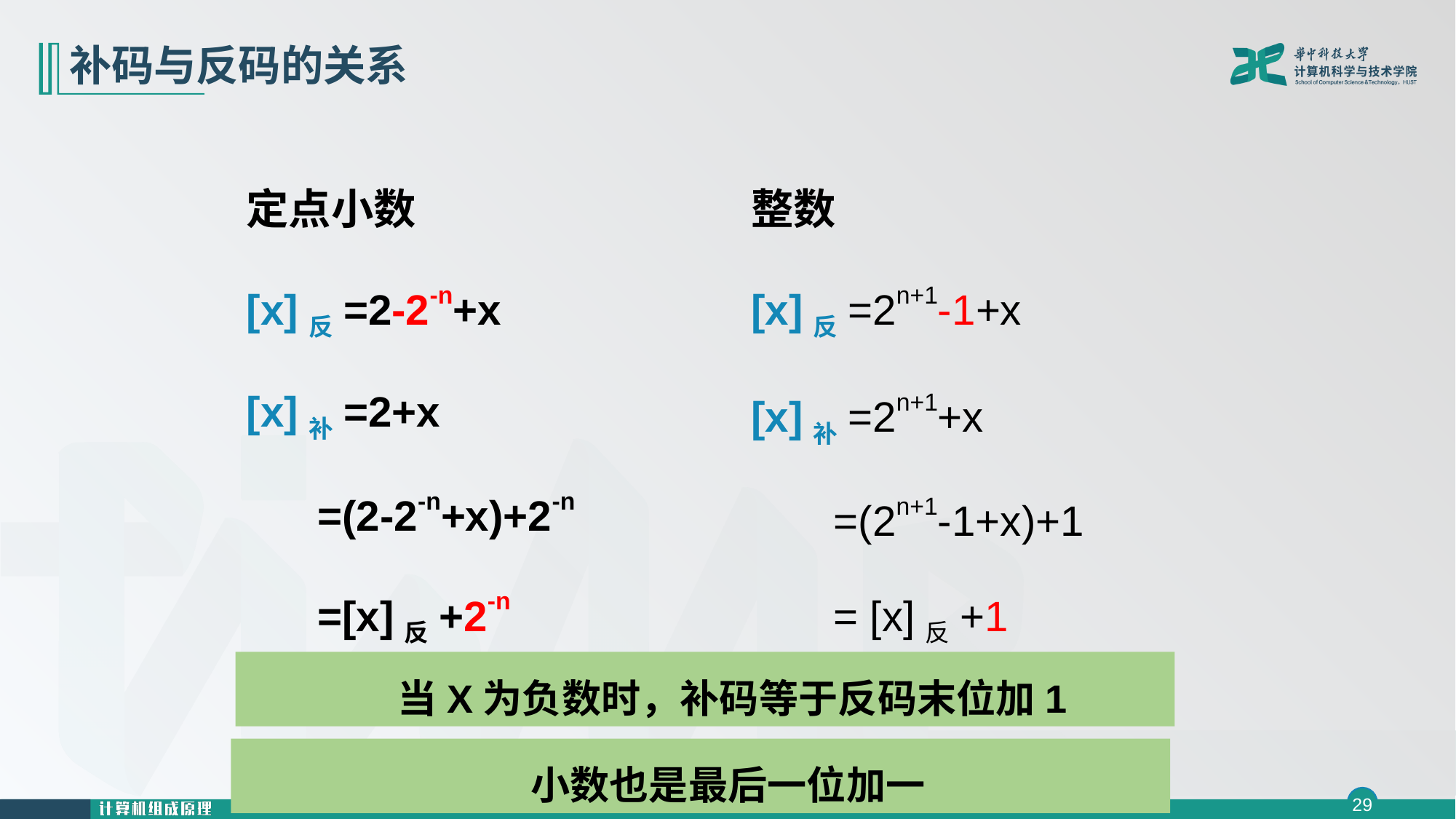

# 补码与反码的关系
定点小数
[x]反=2-2-n+x
[x]补=2+x
      =(2-2-n+x)+2-n
      =[x]反+2-n

整数
[x]反=2n+1-1+x
[x]补=2n+1+x
       =(2n+1-1+x)+1
       = [x]反+1

当X为负数时，补码等于反码末位加1
小数也是最后一位加一